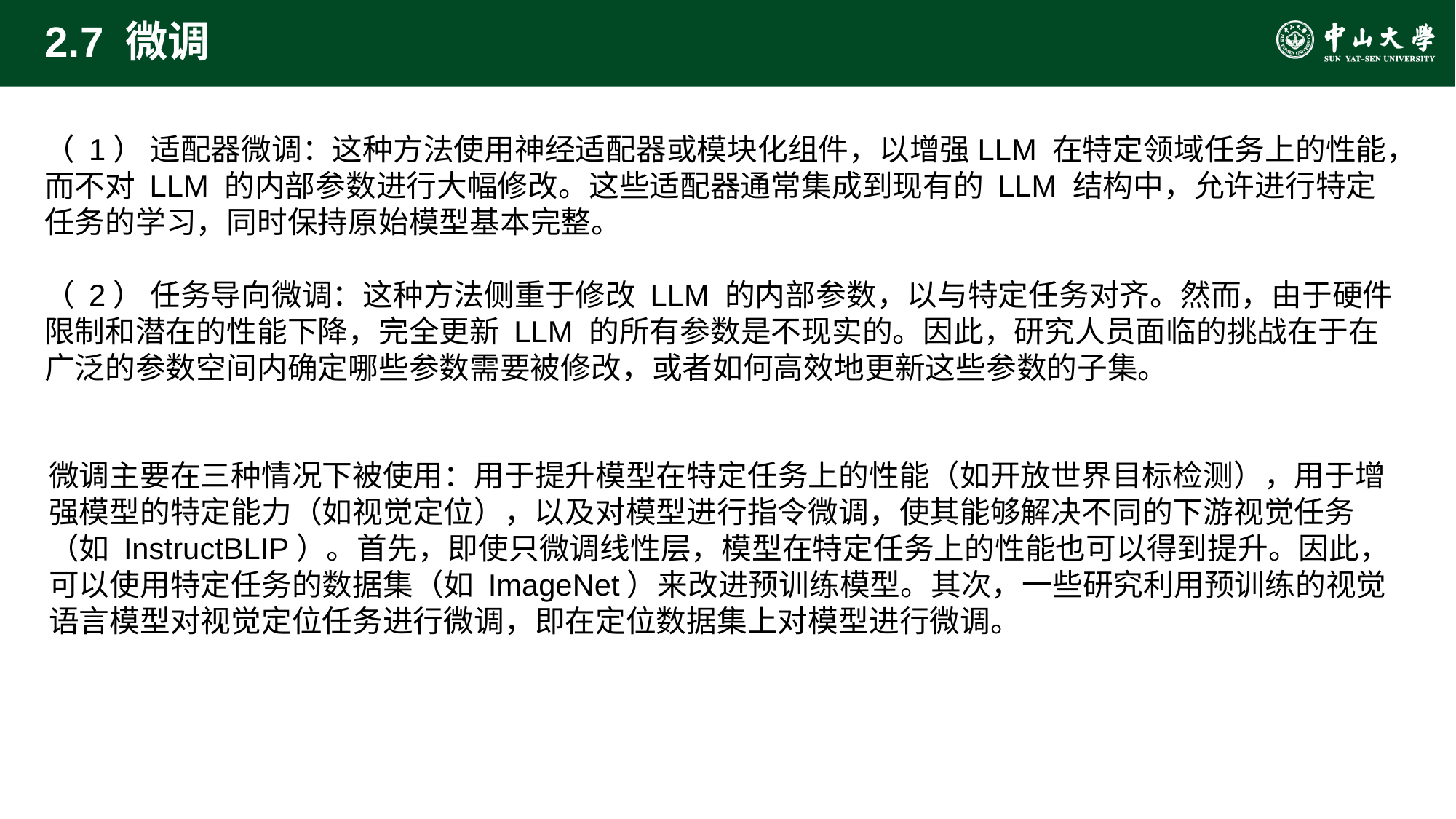

# 2.7 微调
（ 1） 适配器微调：这种方法使用神经适配器或模块化组件，以增强LLM 在特定领域任务上的性能，而不对 LLM 的内部参数进行大幅修改。这些适配器通常集成到现有的 LLM 结构中，允许进行特定任务的学习，同时保持原始模型基本完整。

（ 2） 任务导向微调：这种方法侧重于修改 LLM 的内部参数，以与特定任务对齐。然而，由于硬件限制和潜在的性能下降，完全更新 LLM 的所有参数是不现实的。因此，研究人员面临的挑战在于在广泛的参数空间内确定哪些参数需要被修改，或者如何高效地更新这些参数的子集。
微调主要在三种情况下被使用：用于提升模型在特定任务上的性能（如开放世界目标检测），用于增强模型的特定能力（如视觉定位），以及对模型进行指令微调，使其能够解决不同的下游视觉任务（如 InstructBLIP）。首先，即使只微调线性层，模型在特定任务上的性能也可以得到提升。因此，可以使用特定任务的数据集（如 ImageNet）来改进预训练模型。其次，一些研究利用预训练的视觉语言模型对视觉定位任务进行微调，即在定位数据集上对模型进行微调。